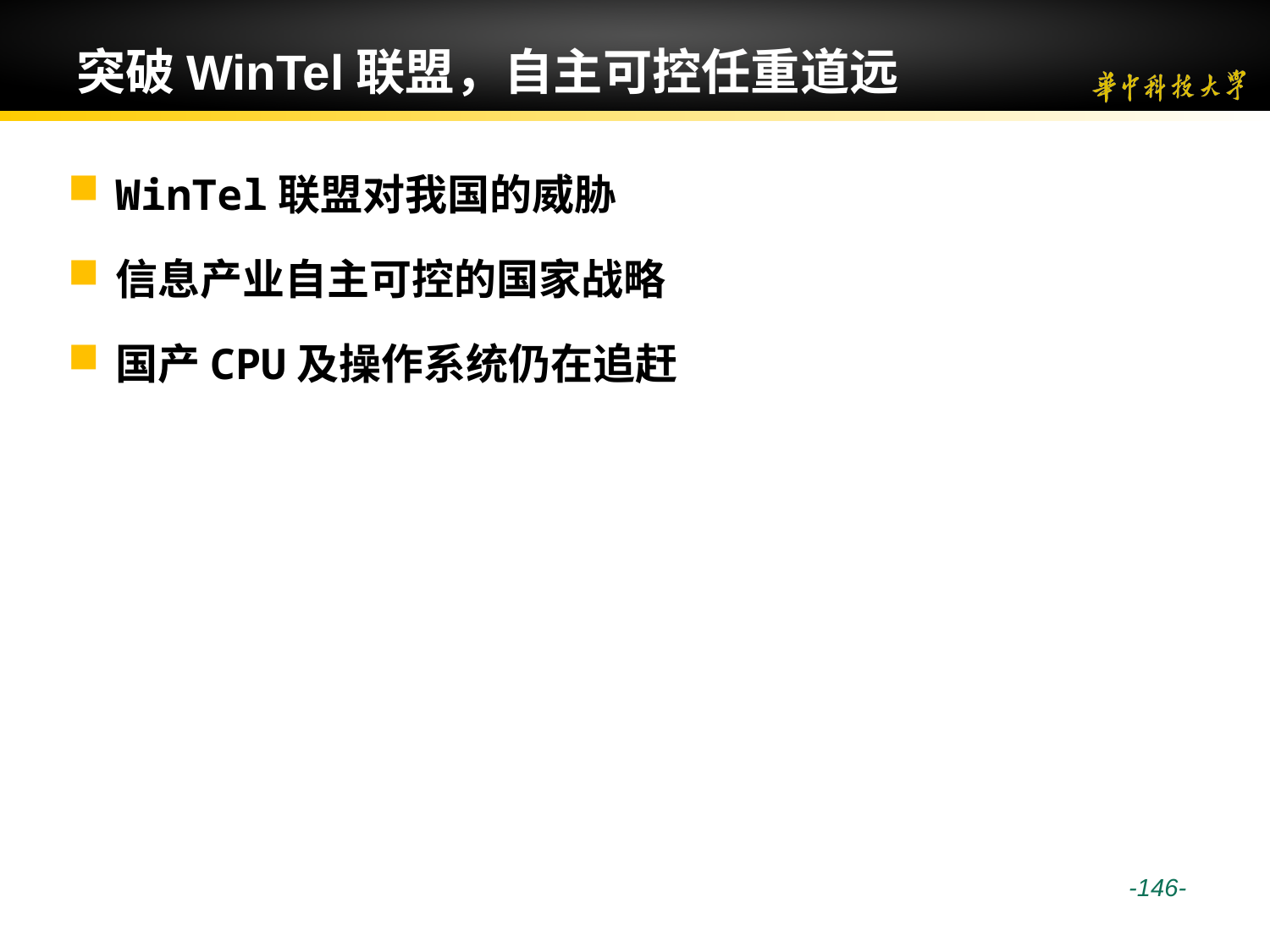

# 突破WinTel联盟，自主可控任重道远
WinTel联盟对我国的威胁
信息产业自主可控的国家战略
国产CPU及操作系统仍在追赶
 -146-